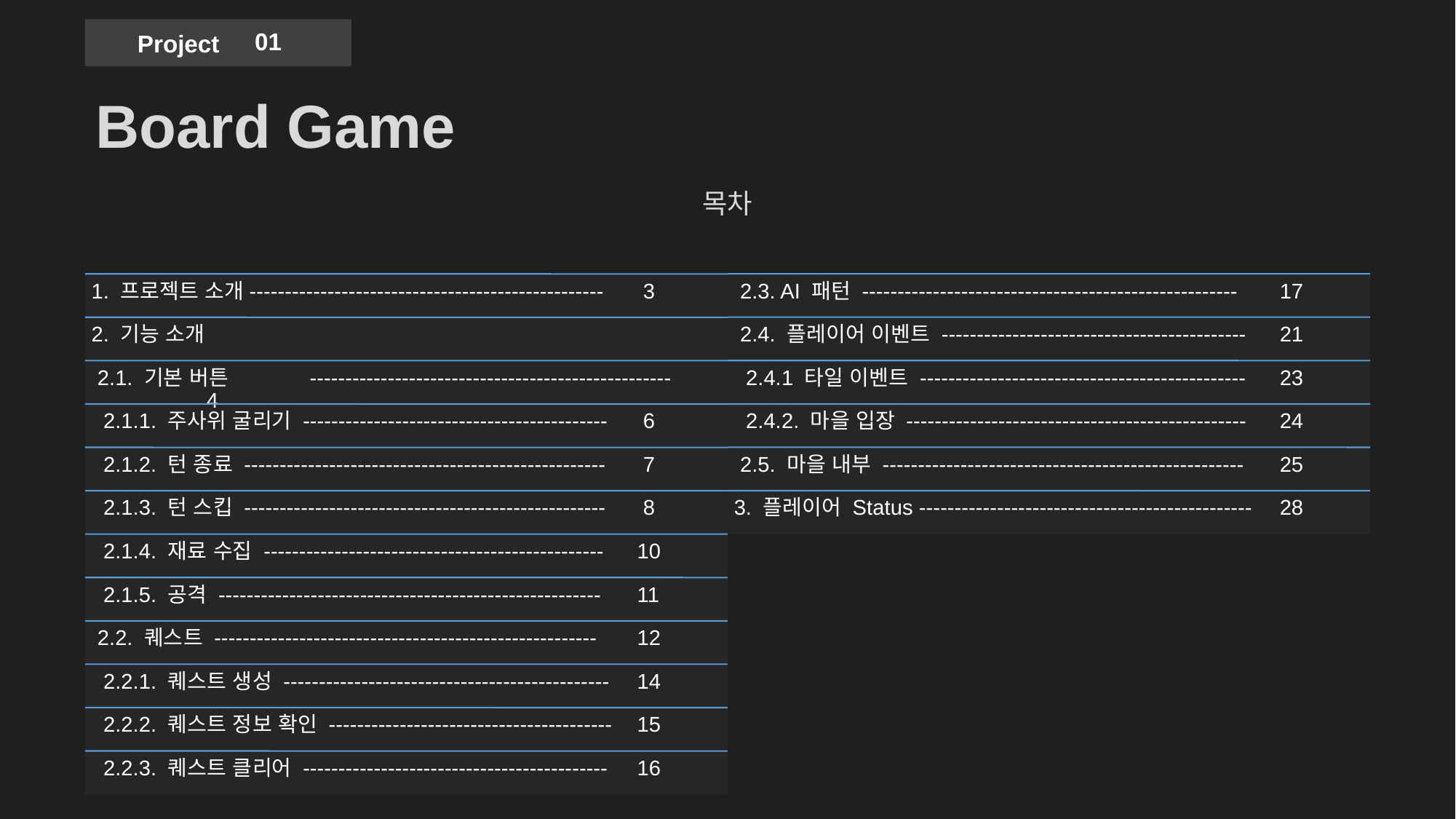

01
Board Game
1. 프로젝트 소개--------------------------------------------------	 3
2. 기능 소개
 2.1. 기본 버튼 	---------------------------------------------------	 4
  2.1.1. 주사위 굴리기 -------------------------------------------	 6
  2.1.2. 턴 종료 ---------------------------------------------------	 7
  2.1.3. 턴 스킵 ---------------------------------------------------	 8
  2.1.4. 재료 수집 ------------------------------------------------	10
  2.1.5. 공격 ------------------------------------------------------	11
 2.2. 퀘스트 ------------------------------------------------------	12
  2.2.1. 퀘스트 생성 ----------------------------------------------	14
  2.2.2. 퀘스트 정보 확인 ----------------------------------------	15
  2.2.3. 퀘스트 클리어 -------------------------------------------	16
 2.3. AI 패턴 -----------------------------------------------------	17
 2.4. 플레이어 이벤트 -------------------------------------------	21
  2.4.1 타일 이벤트 ----------------------------------------------	23
  2.4.2. 마을 입장 ------------------------------------------------	24
 2.5. 마을 내부 ---------------------------------------------------	25
3. 플레이어 Status -----------------------------------------------	28